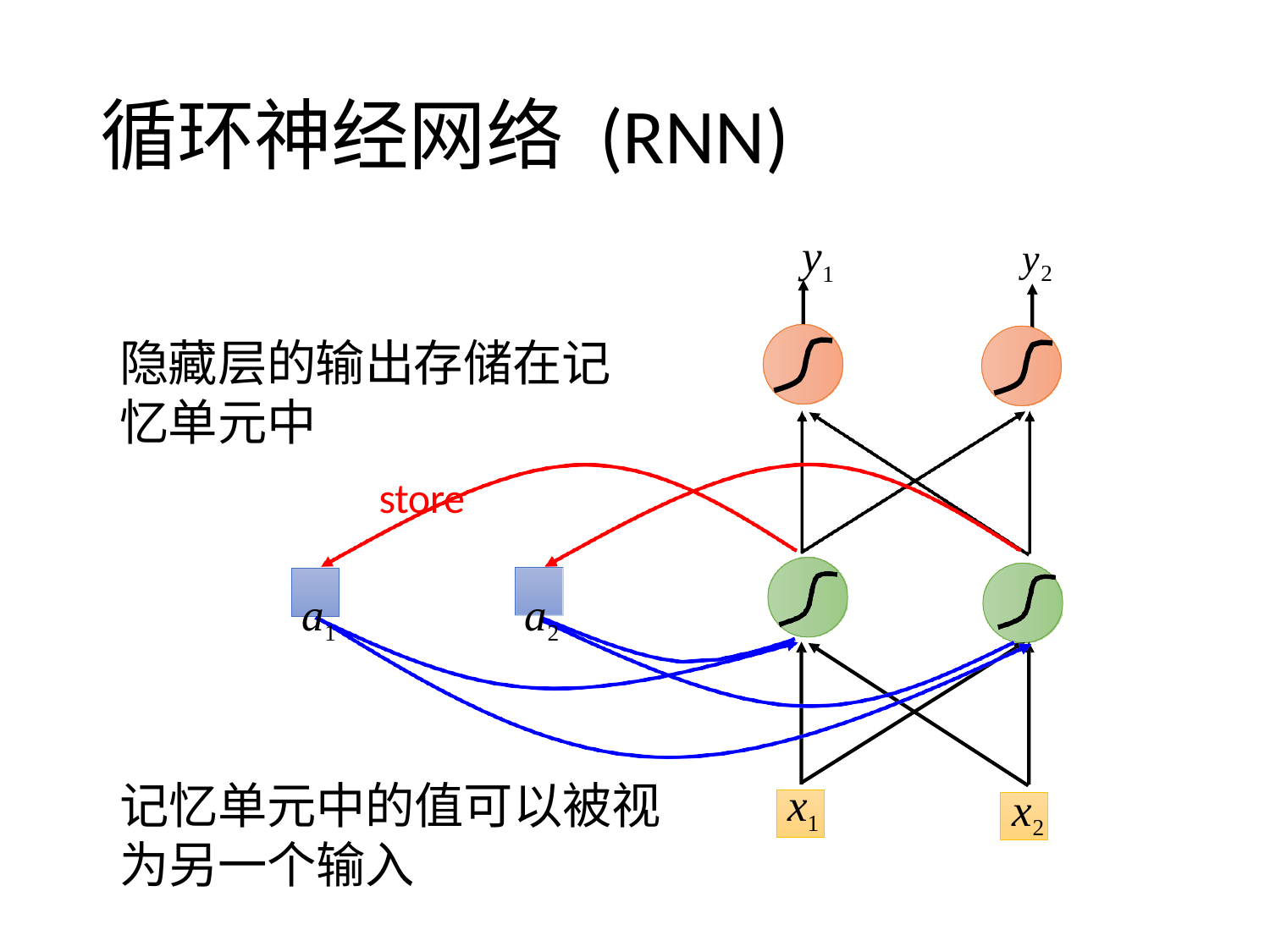

# 循环神经网络 (RNN)
y1	y2
隐藏层的输出存储在记忆单元中
store

a1	a2

记忆单元中的值可以被视为另一个输入
x1
x2